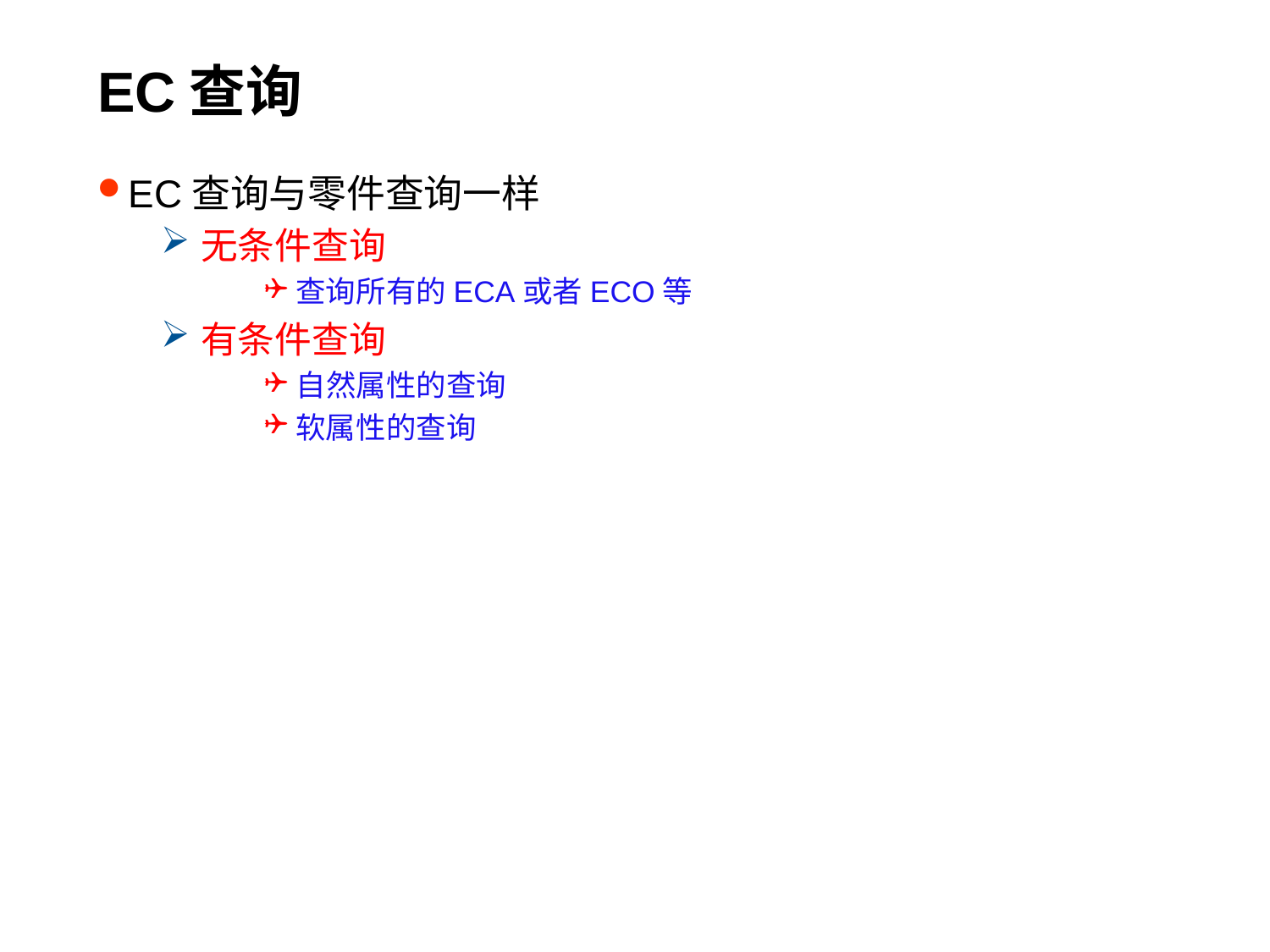

# EC查询
EC查询与零件查询一样
无条件查询
查询所有的ECA或者ECO等
有条件查询
自然属性的查询
软属性的查询